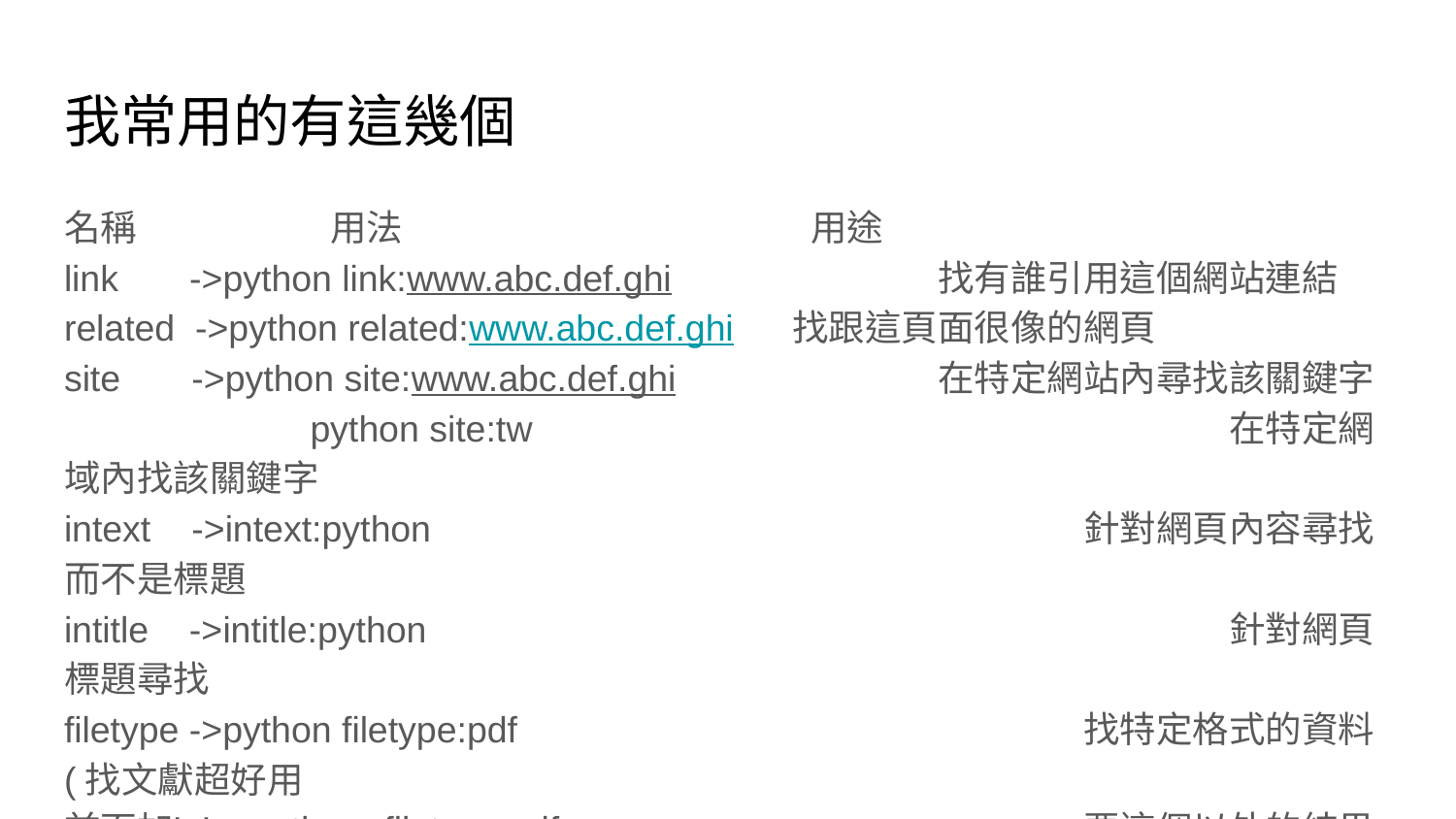

# 我常用的有這幾個
名稱                   用法                                        用途
link       ->python link:www.abc.def.ghi		找有誰引用這個網站連結
related  ->python related:www.abc.def.ghi    	找跟這頁面很像的網頁
site       ->python site:www.abc.def.ghi		在特定網站內尋找該關鍵字
	         python site:tw					在特定網域內找該關鍵字
intext    ->intext:python					針對網頁內容尋找而不是標題
intitle    ->intitle:python						針對網頁標題尋找
filetype ->python filetype:pdf				找特定格式的資料(找文獻超好用
前面加’-’ ->python -filetype:pdf				要這個以外的結果
其他還有很多，可以自己去Google